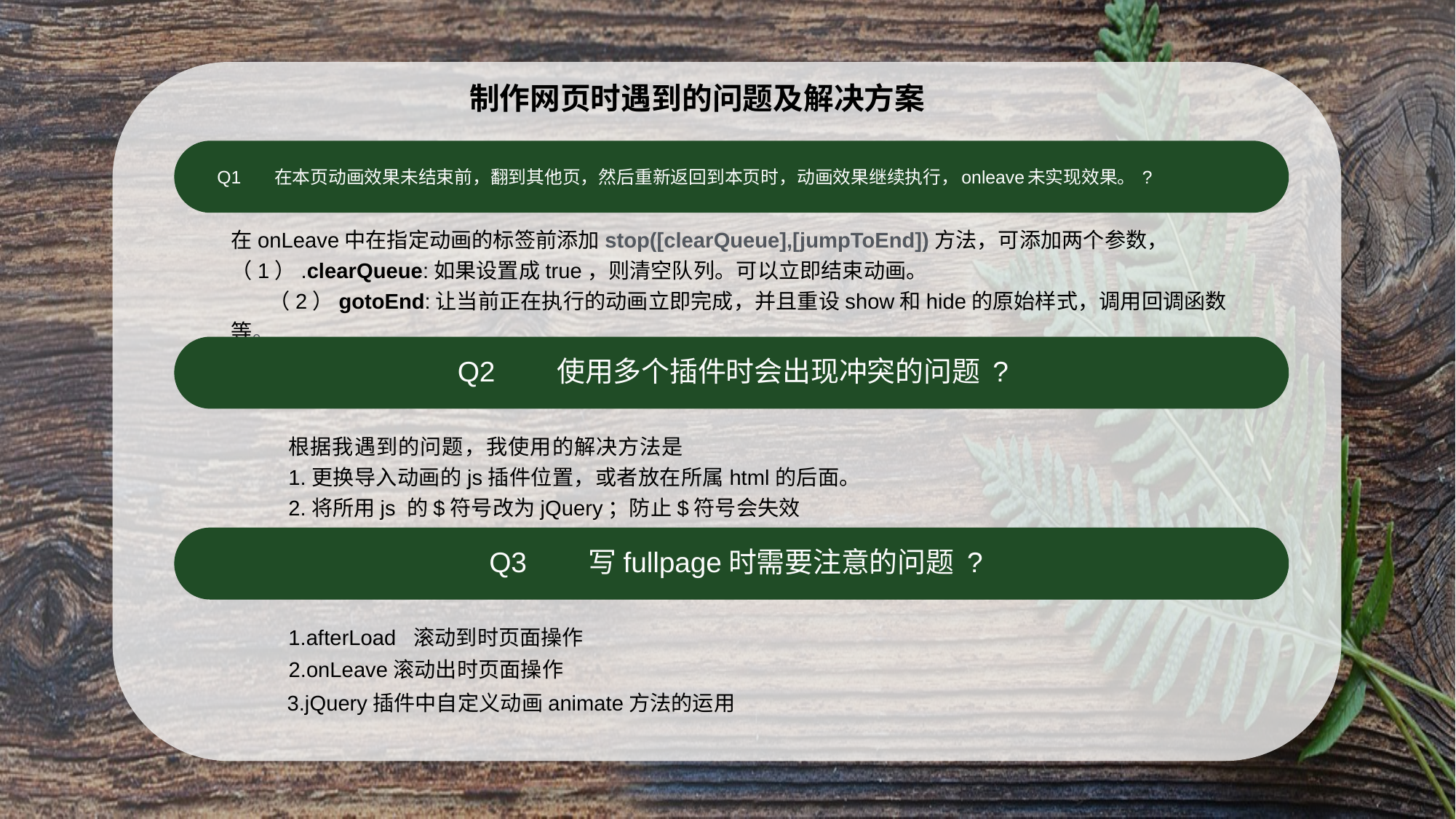

制作网页时遇到的问题及解决方案

Q1      在本页动画效果未结束前，翻到其他页，然后重新返回到本页时，动画效果继续执行，onleave未实现效果。 ?
在onLeave中在指定动画的标签前添加stop([clearQueue],[jumpToEnd])方法，可添加两个参数， （1）.clearQueue:如果设置成true，则清空队列。可以立即结束动画。			            （2）gotoEnd:让当前正在执行的动画立即完成，并且重设show和hide的原始样式，调用回调函数等。

Q2       使用多个插件时会出现冲突的问题 ?
根据我遇到的问题，我使用的解决方法是					 1.更换导入动画的js插件位置，或者放在所属html的后面。                             		  2.将所用js 的$符号改为jQuery；防止$符号会失效

Q3       写fullpage时需要注意的问题 ?
1.afterLoad  滚动到时页面操作
2.onLeave滚动出时页面操作
3.jQuery插件中自定义动画animate方法的运用